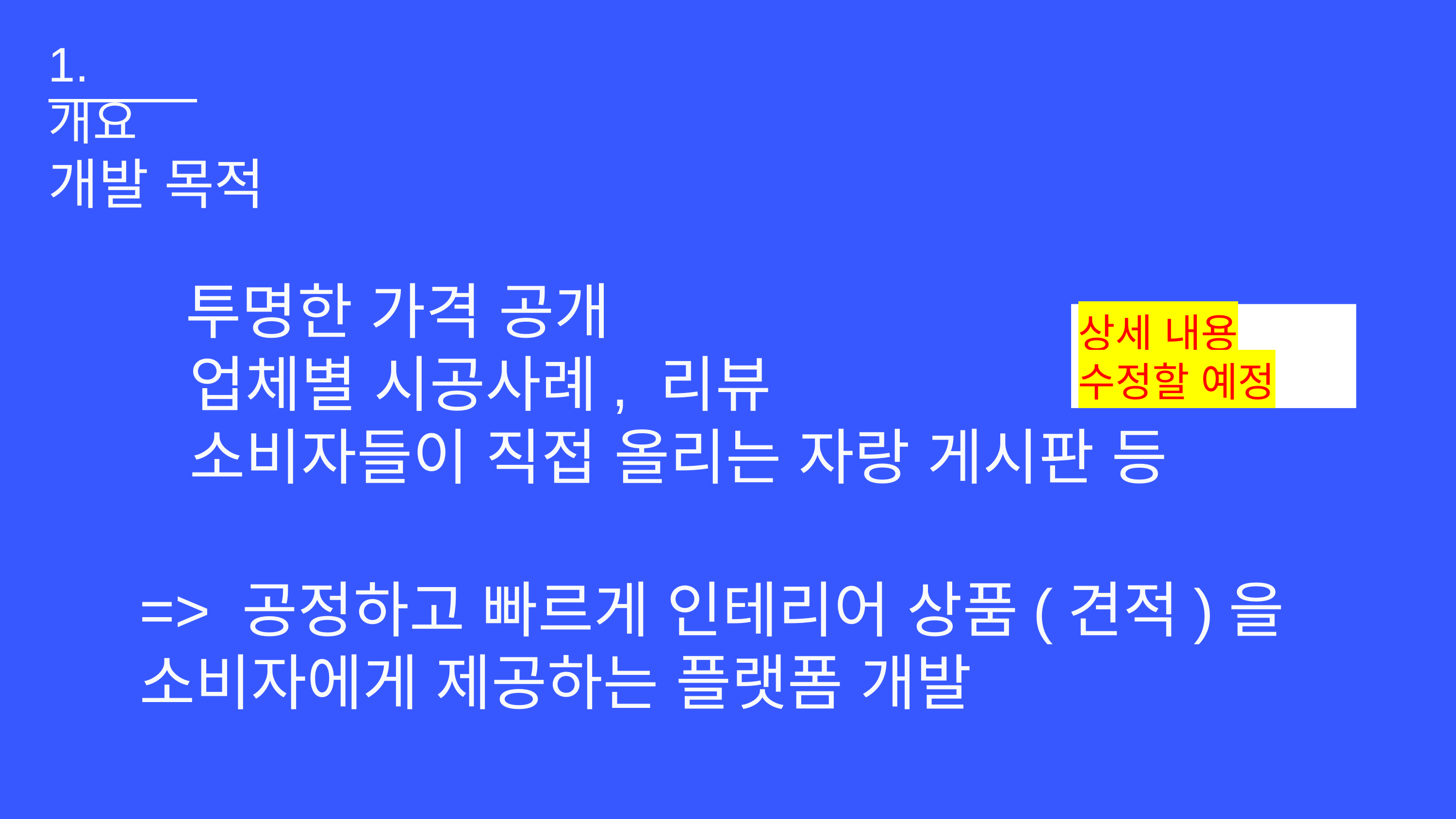

1. 개요
개발 목적
 투명한 가격 공개
 업체별 시공사례, 리뷰
 소비자들이 직접 올리는 자랑 게시판 등
상세 내용 수정할 예정
=> 공정하고 빠르게 인테리어 상품(견적)을 소비자에게 제공하는 플랫폼 개발